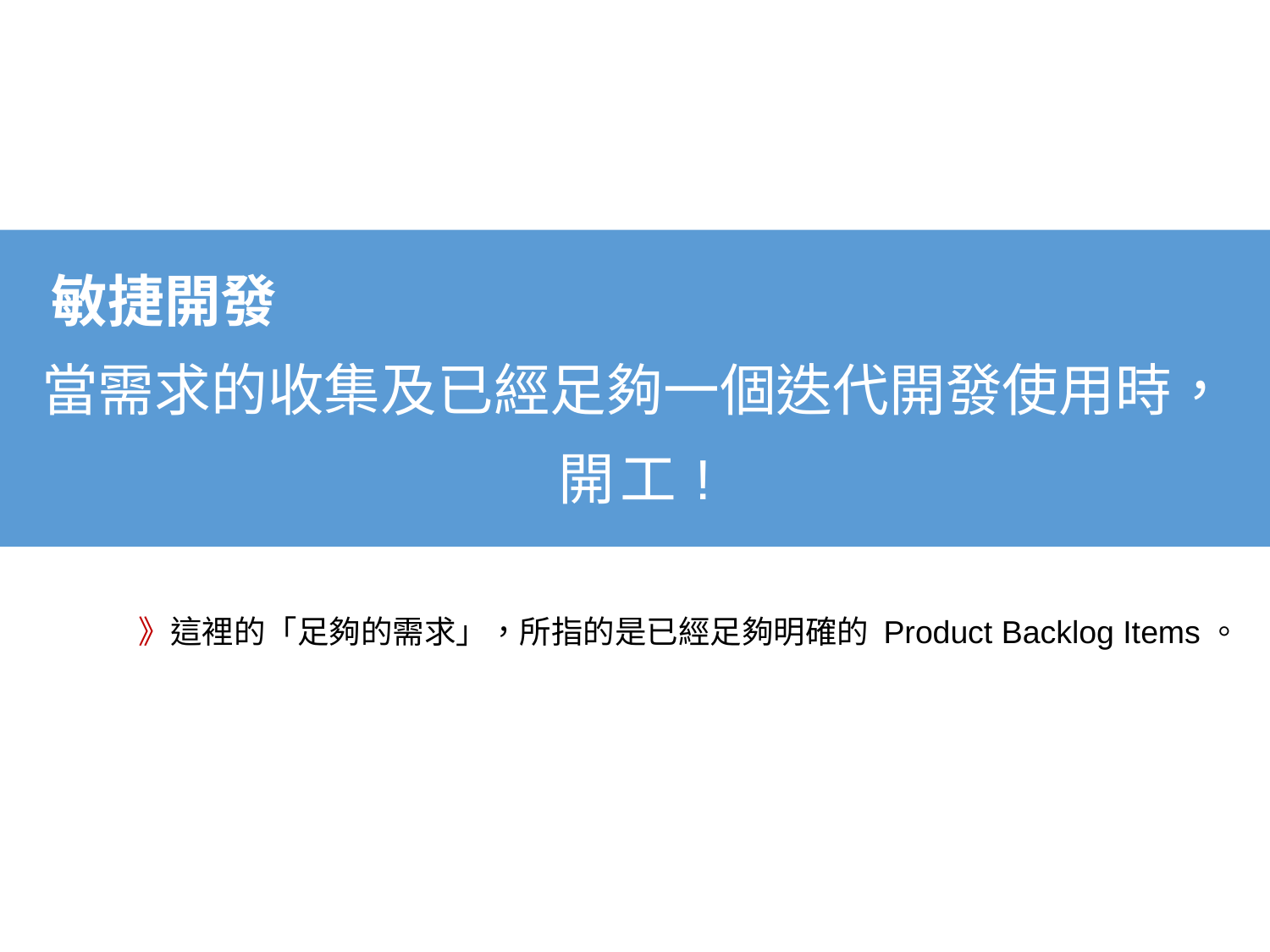

敏捷開發
當需求的收集及已經足夠一個迭代開發使用時，
開工!
》這裡的「足夠的需求」，所指的是已經足夠明確的 Product Backlog Items。